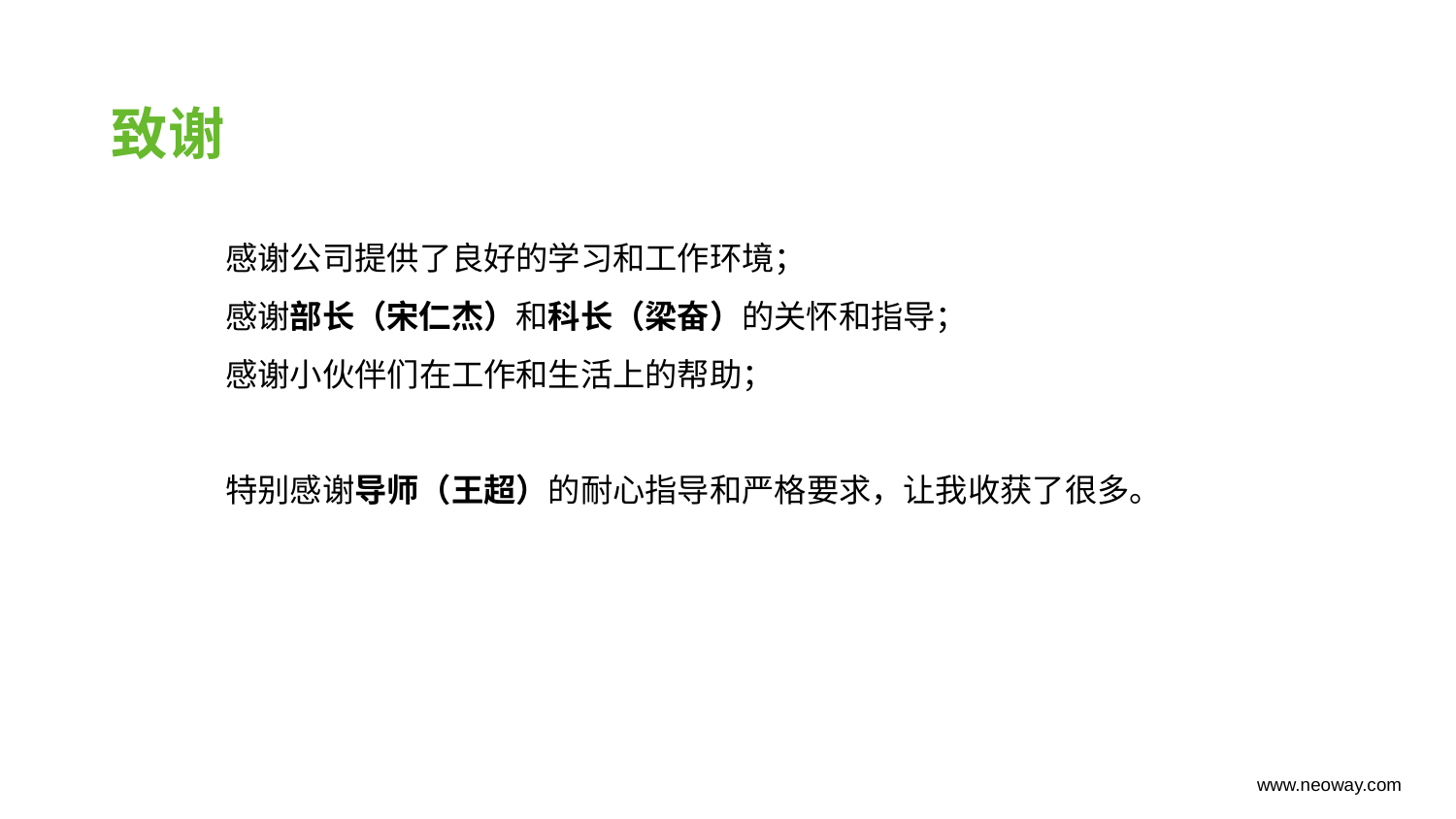

致谢
感谢公司提供了良好的学习和工作环境；
感谢部长（宋仁杰）和科长（梁奋）的关怀和指导；
感谢小伙伴们在工作和生活上的帮助；

特别感谢导师（王超）的耐心指导和严格要求，让我收获了很多。